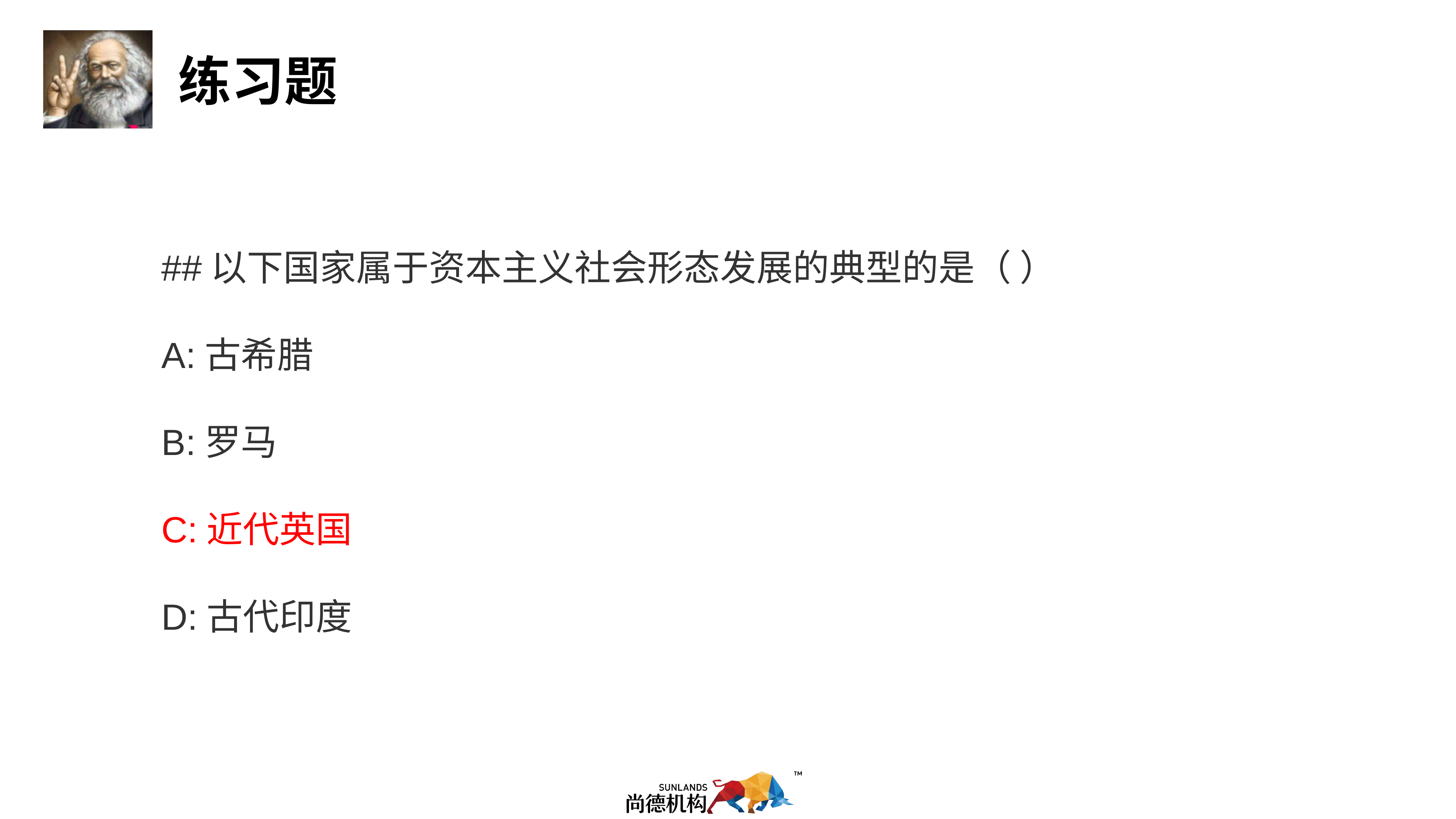

##以下国家属于资本主义社会形态发展的典型的是（ ）
A:古希腊
B:罗马
C:近代英国
D:古代印度